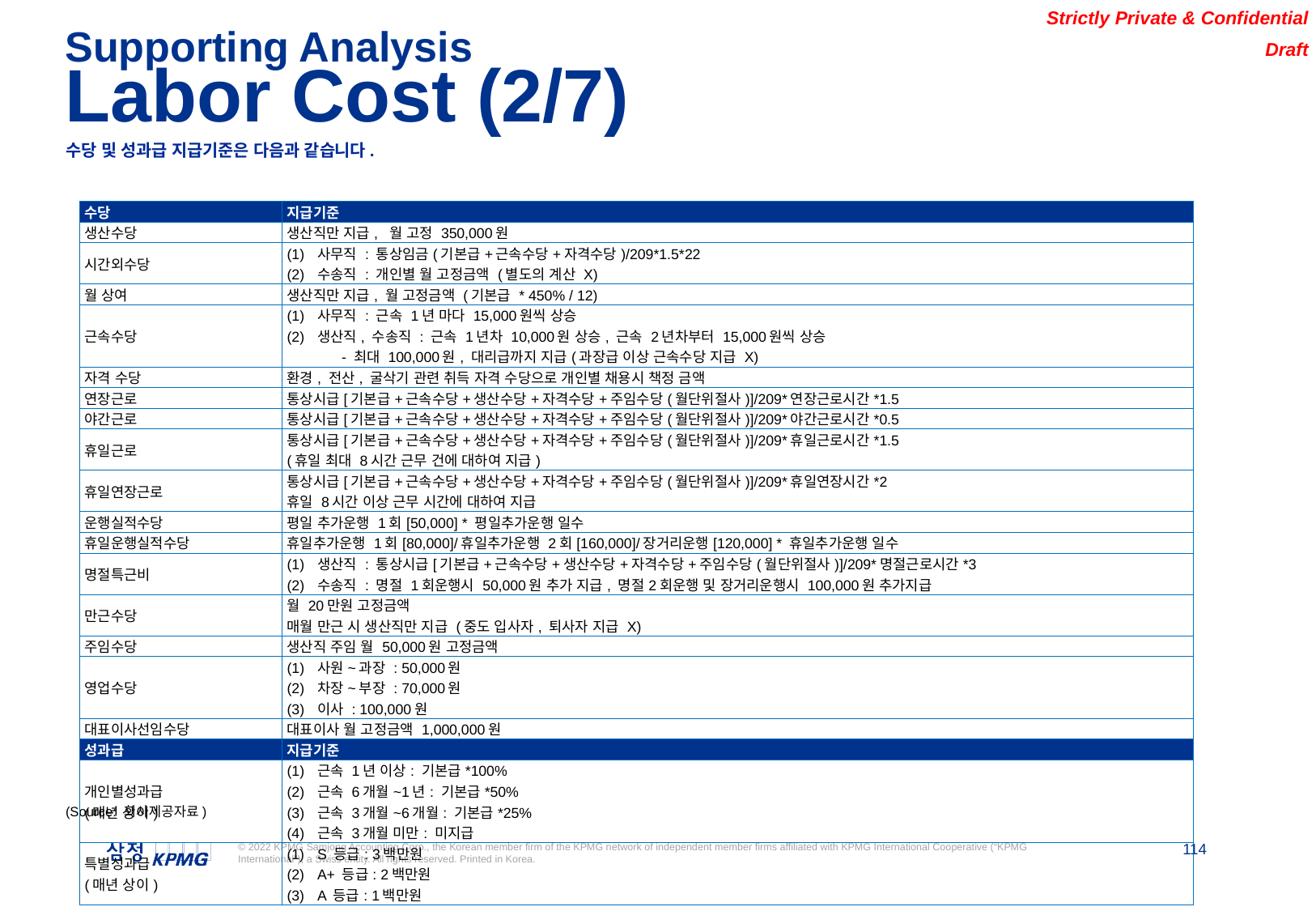

Supporting Analysis
Labor Cost (2/7)
수당 및 성과급 지급기준은 다음과 같습니다.
| 수당 | 지급기준 |
| --- | --- |
| 생산수당 | 생산직만 지급, 월 고정 350,000원 |
| 시간외수당 | 사무직 : 통상임금(기본급+근속수당+자격수당)/209\*1.5\*22 수송직 : 개인별 월 고정금액 (별도의 계산 X) |
| 월 상여 | 생산직만 지급, 월 고정금액 (기본급 \* 450% / 12) |
| 근속수당 | 사무직 : 근속 1년 마다 15,000원씩 상승 생산직, 수송직 : 근속 1년차 10,000원 상승, 근속 2년차부터 15,000원씩 상승 - 최대 100,000원, 대리급까지 지급(과장급 이상 근속수당 지급 X) |
| 자격 수당 | 환경, 전산, 굴삭기 관련 취득 자격 수당으로 개인별 채용시 책정 금액 |
| 연장근로 | 통상시급[기본급+근속수당+생산수당+자격수당+주임수당(월단위절사)]/209\*연장근로시간\*1.5 |
| 야간근로 | 통상시급[기본급+근속수당+생산수당+자격수당+주임수당(월단위절사)]/209\*야간근로시간\*0.5 |
| 휴일근로 | 통상시급[기본급+근속수당+생산수당+자격수당+주임수당(월단위절사)]/209\*휴일근로시간\*1.5 (휴일 최대 8시간 근무 건에 대하여 지급) |
| 휴일연장근로 | 통상시급[기본급+근속수당+생산수당+자격수당+주임수당(월단위절사)]/209\*휴일연장시간\*2 휴일 8시간 이상 근무 시간에 대하여 지급 |
| 운행실적수당 | 평일 추가운행 1회[50,000] \* 평일추가운행 일수 |
| 휴일운행실적수당 | 휴일추가운행 1회[80,000]/휴일추가운행 2회[160,000]/장거리운행[120,000] \* 휴일추가운행 일수 |
| 명절특근비 | 생산직 : 통상시급[기본급+근속수당+생산수당+자격수당+주임수당(월단위절사)]/209\*명절근로시간\*3 수송직 : 명절 1회운행시 50,000원 추가 지급, 명절2회운행 및 장거리운행시 100,000원 추가지급 |
| 만근수당 | 월 20만원 고정금액 매월 만근 시 생산직만 지급 (중도 입사자, 퇴사자 지급 X) |
| 주임수당 | 생산직 주임 월 50,000원 고정금액 |
| 영업수당 | 사원~과장 : 50,000원 차장~부장 : 70,000원 이사 : 100,000원 |
| 대표이사선임수당 | 대표이사 월 고정금액 1,000,000원 |
| 성과급 | 지급기준 |
| 개인별성과급 (매년 상이) | 근속 1년 이상: 기본급\*100% 근속 6개월~1년: 기본급\*50% 근속 3개월~6개월: 기본급\*25% 근속 3개월 미만: 미지급 |
| 특별성과급 (매년 상이) | S 등급: 3백만원 A+ 등급: 2백만원 A 등급: 1백만원 |
(Source: 회사제공자료)